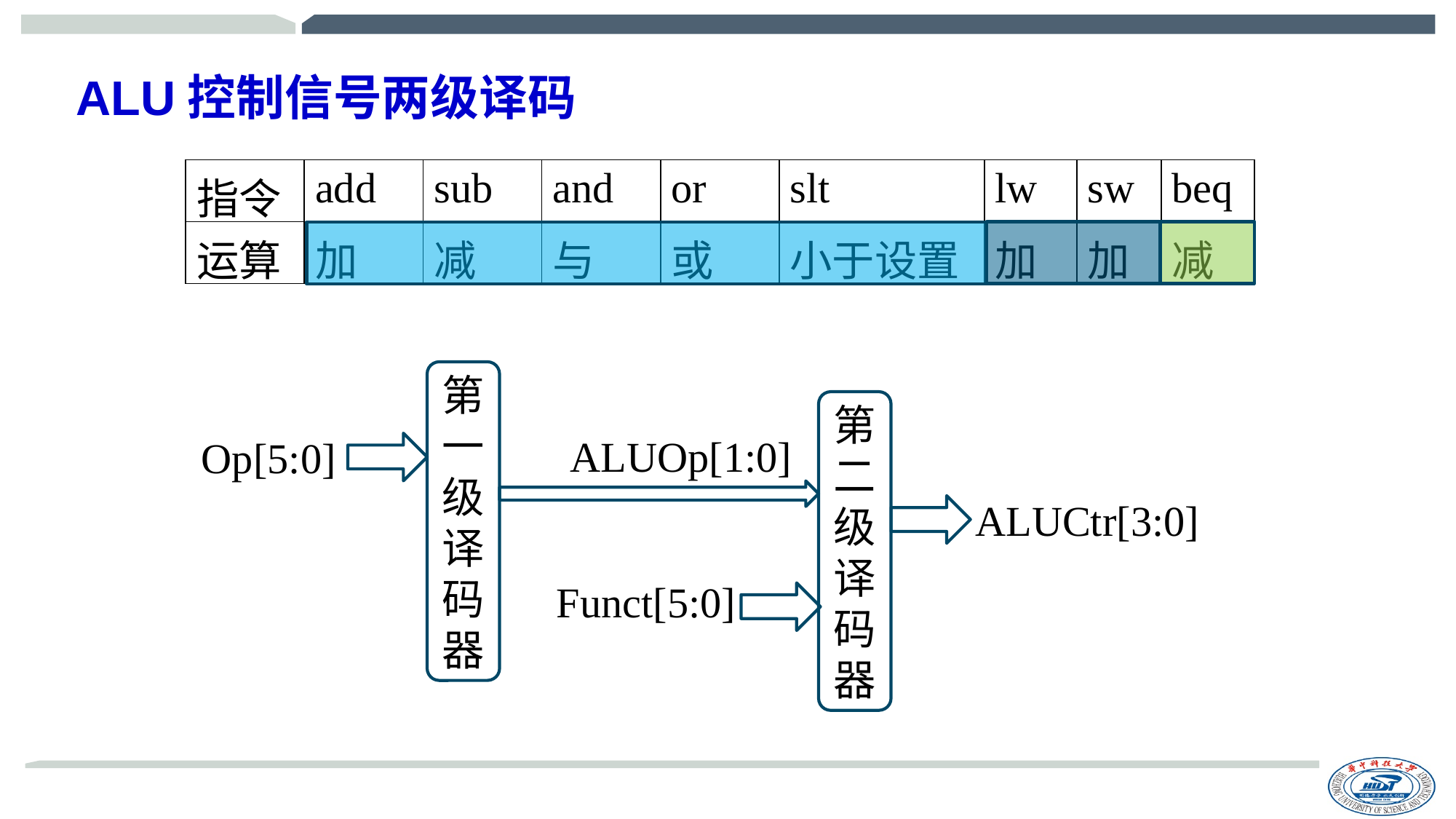

# ALU控制信号两级译码
| 指令 | add | sub | and | or | slt | lw | sw | beq |
| --- | --- | --- | --- | --- | --- | --- | --- | --- |
| 运算 | 加 | 减 | 与 | 或 | 小于设置 | 加 | 加 | 减 |

第一级译码器
第二级译码器
ALUOp[1:0]
Op[5:0]

ALUCtr[3:0]

Funct[5:0]